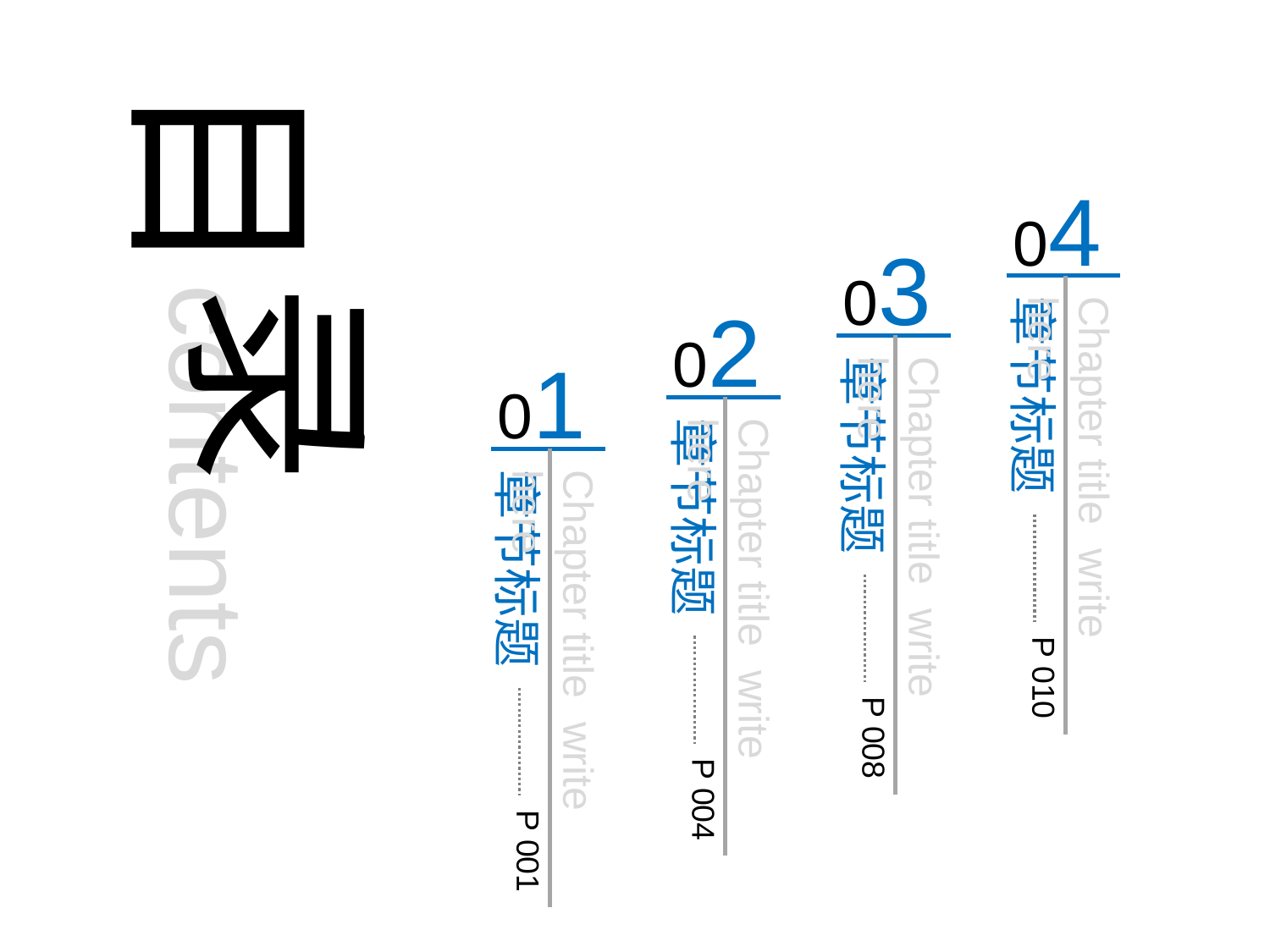

目
04
03
录
contents
章节标题
Chapter title  write  here
02
01
章节标题
Chapter title  write  here
章节标题
Chapter title  write  here
章节标题
Chapter title  write  here
P 010
P 008
P 004
P 001